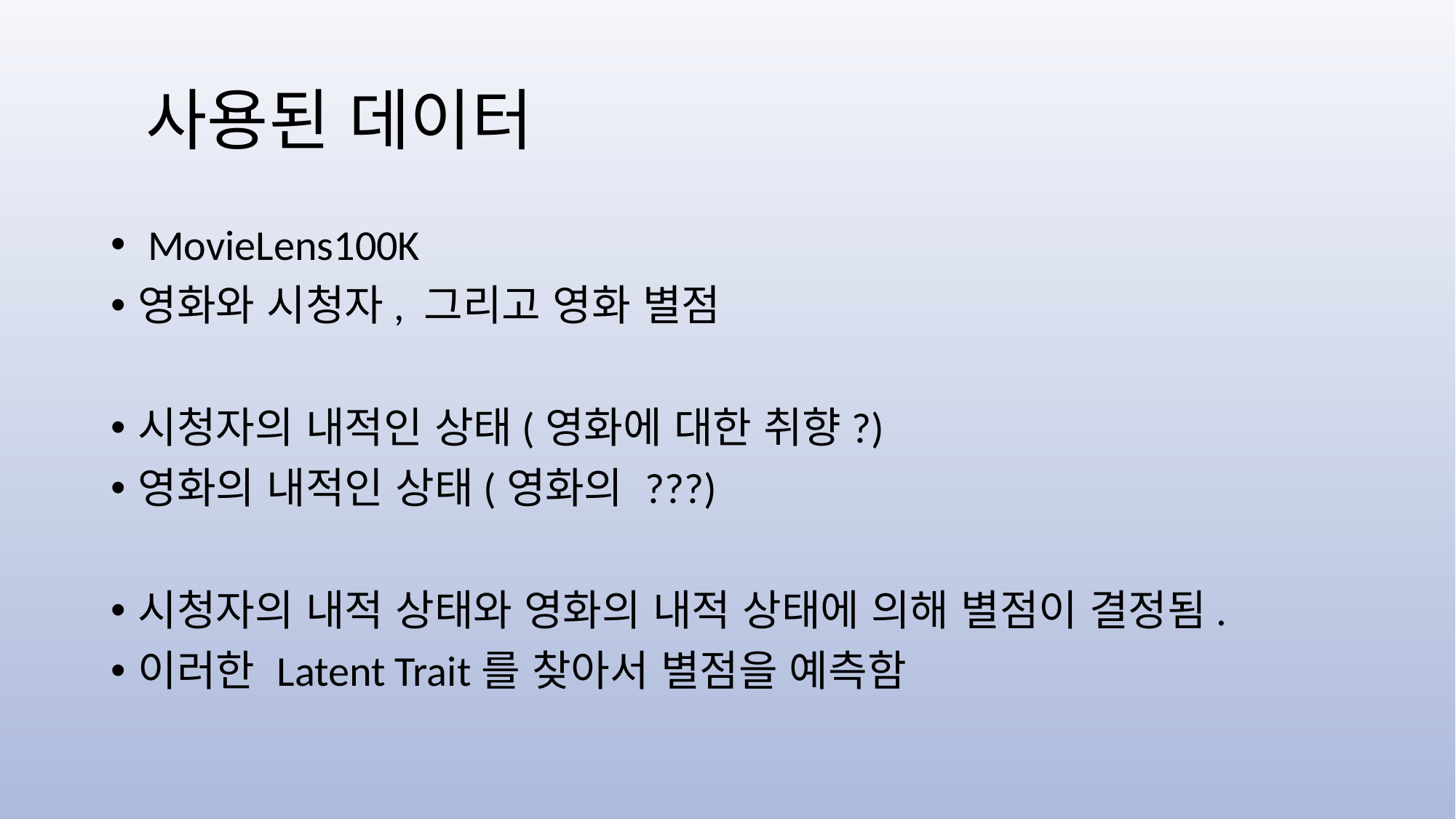

# 사용된 데이터
 MovieLens100K
영화와 시청자, 그리고 영화 별점

시청자의 내적인 상태(영화에 대한 취향?)
영화의 내적인 상태(영화의 ???)

시청자의 내적 상태와 영화의 내적 상태에 의해 별점이 결정됨.
이러한 Latent Trait를 찾아서 별점을 예측함